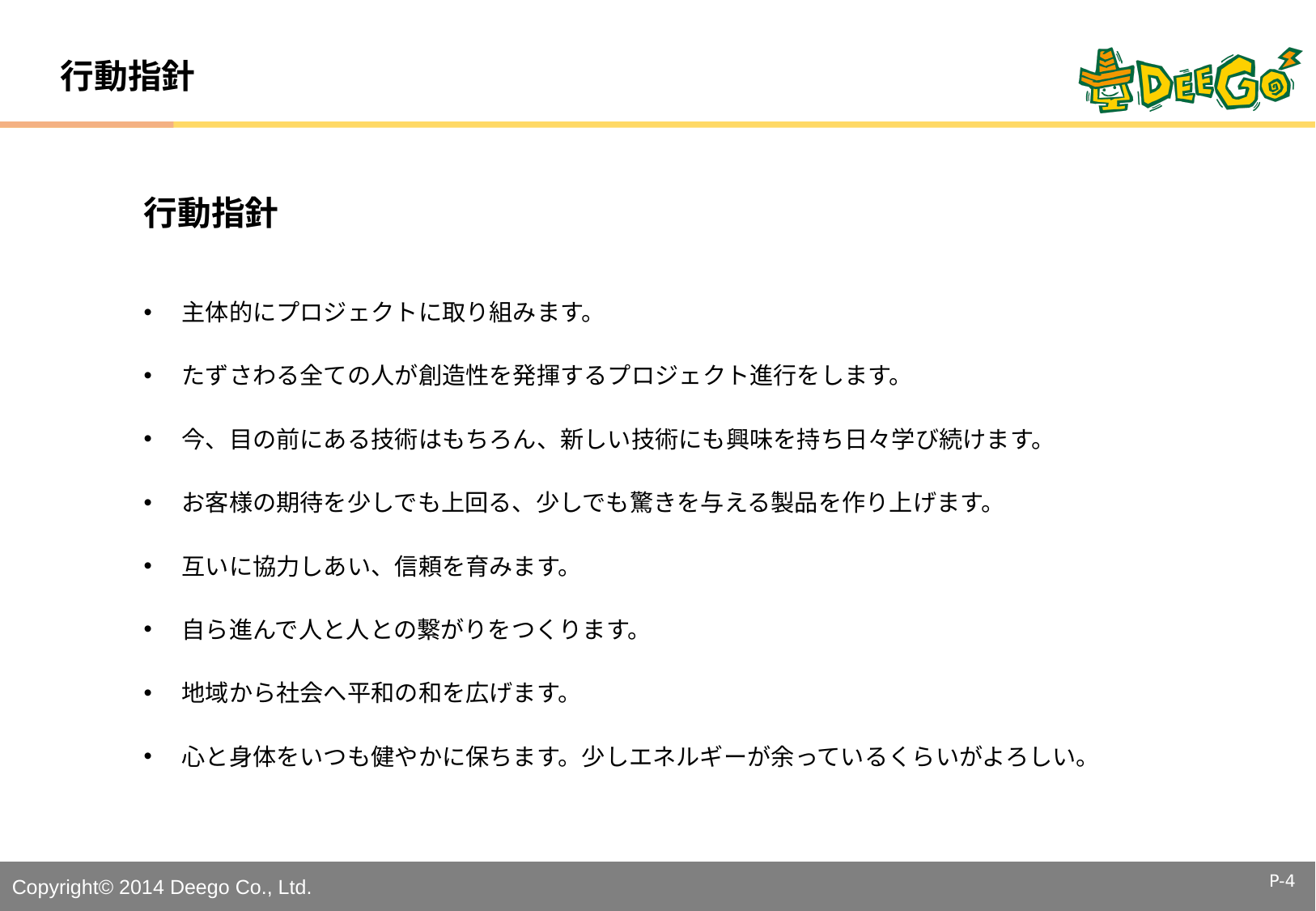

# 行動指針

行動指針

主体的にプロジェクトに取り組みます。
たずさわる全ての人が創造性を発揮するプロジェクト進行をします。
今、目の前にある技術はもちろん、新しい技術にも興味を持ち日々学び続けます。
お客様の期待を少しでも上回る、少しでも驚きを与える製品を作り上げます。
互いに協力しあい、信頼を育みます。
自ら進んで人と人との繋がりをつくります。
地域から社会へ平和の和を広げます。
心と身体をいつも健やかに保ちます。少しエネルギーが余っているくらいがよろしい。
P-4